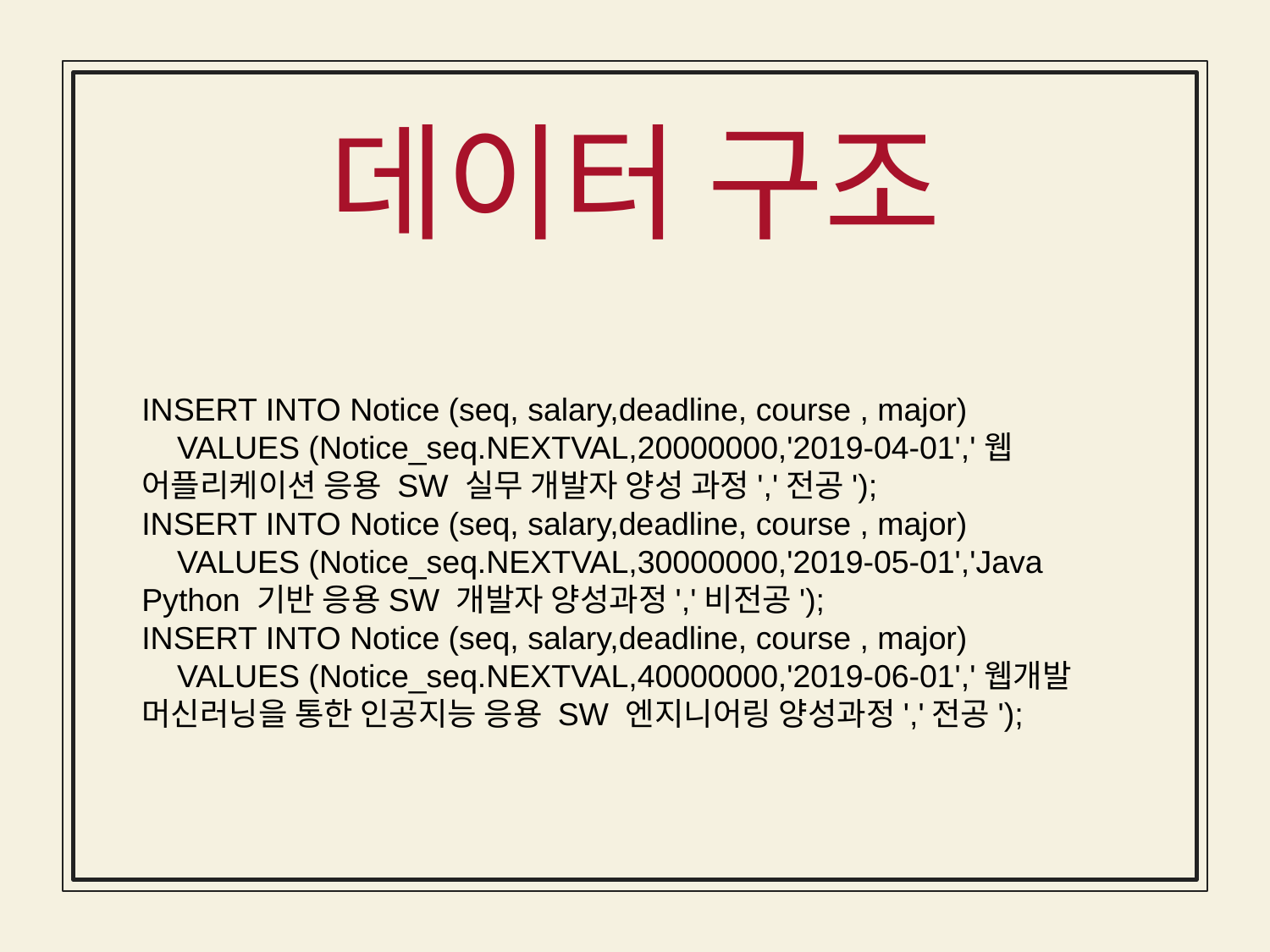

데이터 구조
INSERT INTO Notice (seq, salary,deadline, course , major)
    VALUES (Notice_seq.NEXTVAL,20000000,'2019-04-01','웹 어플리케이션 응용 SW 실무 개발자 양성 과정','전공');
INSERT INTO Notice (seq, salary,deadline, course , major)
    VALUES (Notice_seq.NEXTVAL,30000000,'2019-05-01','Java Python 기반 응용SW 개발자 양성과정','비전공');
INSERT INTO Notice (seq, salary,deadline, course , major)
    VALUES (Notice_seq.NEXTVAL,40000000,'2019-06-01','웹개발 머신러닝을 통한 인공지능 응용 SW 엔지니어링 양성과정','전공');